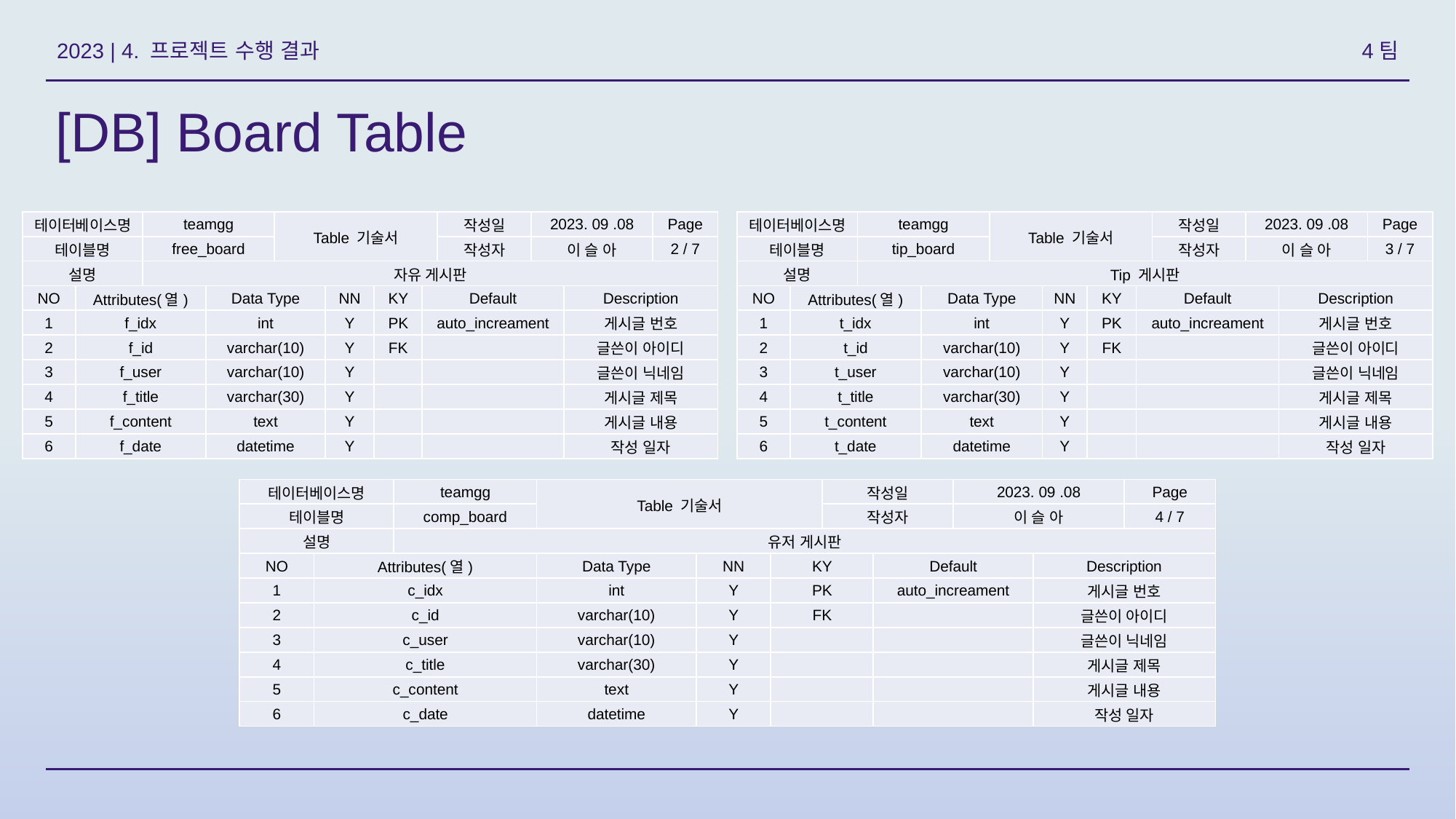

4팀
2023 | 4. 프로젝트 수행 결과
[DB] Board Table
| 테이터베이스명 |  | teamgg |  | Table 기술서 |  |  |  | 작성일 | 2023. 09 .08 |  | Page |
| --- | --- | --- | --- | --- | --- | --- | --- | --- | --- | --- | --- |
| 테이블명 |  | free\_board |  |  |  |  |  | 작성자 | 이 슬 아 |  | 2 / 7 |
| 설명 |  | 자유 게시판 |  |  |  |  |  |  |  |  |  |
| NO | Attributes(열) |  | Data Type |  | NN | KY | Default |  |  | Description |  |
| 1 | f\_idx |  | int |  | Y | PK | auto\_increament |  |  | 게시글 번호 |  |
| 2 | f\_id |  | varchar(10) |  | Y | FK |  |  |  | 글쓴이 아이디 |  |
| 3 | f\_user |  | varchar(10) |  | Y |  |  |  |  | 글쓴이 닉네임 |  |
| 4 | f\_title |  | varchar(30) |  | Y |  |  |  |  | 게시글 제목 |  |
| 5 | f\_content |  | text |  | Y |  |  |  |  | 게시글 내용 |  |
| 6 | f\_date |  | datetime |  | Y |  |  |  |  | 작성 일자 |  |
| 테이터베이스명 |  | teamgg |  | Table 기술서 |  |  |  | 작성일 | 2023. 09 .08 |  | Page |
| --- | --- | --- | --- | --- | --- | --- | --- | --- | --- | --- | --- |
| 테이블명 |  | tip\_board |  |  |  |  |  | 작성자 | 이 슬 아 |  | 3 / 7 |
| 설명 |  | Tip 게시판 |  |  |  |  |  |  |  |  |  |
| NO | Attributes(열) |  | Data Type |  | NN | KY | Default |  |  | Description |  |
| 1 | t\_idx |  | int |  | Y | PK | auto\_increament |  |  | 게시글 번호 |  |
| 2 | t\_id |  | varchar(10) |  | Y | FK |  |  |  | 글쓴이 아이디 |  |
| 3 | t\_user |  | varchar(10) |  | Y |  |  |  |  | 글쓴이 닉네임 |  |
| 4 | t\_title |  | varchar(30) |  | Y |  |  |  |  | 게시글 제목 |  |
| 5 | t\_content |  | text |  | Y |  |  |  |  | 게시글 내용 |  |
| 6 | t\_date |  | datetime |  | Y |  |  |  |  | 작성 일자 |  |
| 테이터베이스명 |  | teamgg | Table 기술서 |  |  | 작성일 |  | 2023. 09 .08 |  | Page |
| --- | --- | --- | --- | --- | --- | --- | --- | --- | --- | --- |
| 테이블명 |  | comp\_board |  |  |  | 작성자 |  | 이 슬 아 |  | 4 / 7 |
| 설명 |  | 유저 게시판 |  |  |  |  |  |  |  |  |
| NO | Attributes(열) |  | Data Type | NN | KY |  | Default |  | Description |  |
| 1 | c\_idx |  | int | Y | PK |  | auto\_increament |  | 게시글 번호 |  |
| 2 | c\_id |  | varchar(10) | Y | FK |  |  |  | 글쓴이 아이디 |  |
| 3 | c\_user |  | varchar(10) | Y |  |  |  |  | 글쓴이 닉네임 |  |
| 4 | c\_title |  | varchar(30) | Y |  |  |  |  | 게시글 제목 |  |
| 5 | c\_content |  | text | Y |  |  |  |  | 게시글 내용 |  |
| 6 | c\_date |  | datetime | Y |  |  |  |  | 작성 일자 |  |